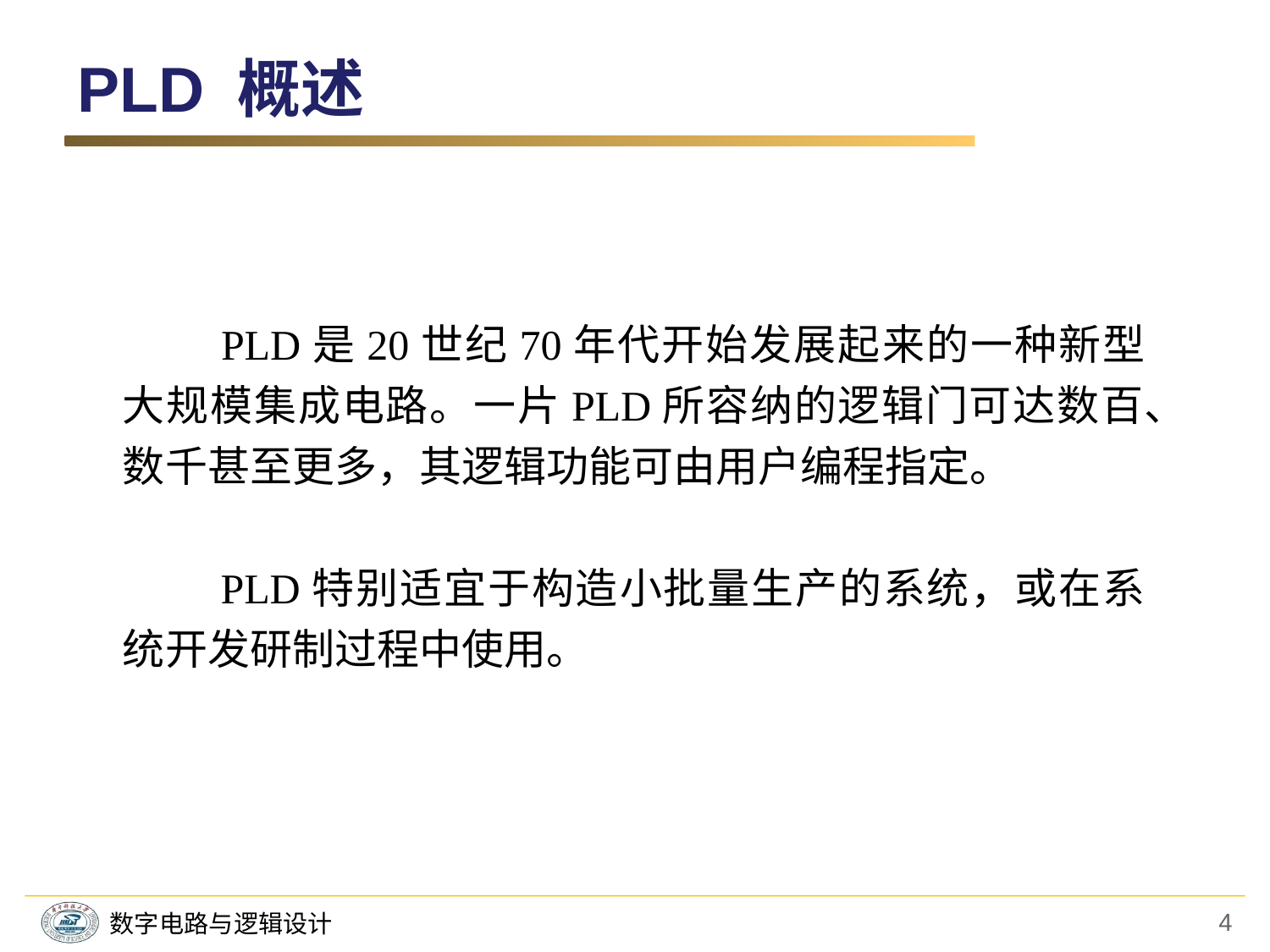

PLD 概述
　　PLD是20世纪70年代开始发展起来的一种新型大规模集成电路。一片PLD所容纳的逻辑门可达数百、数千甚至更多，其逻辑功能可由用户编程指定。

　　PLD特别适宜于构造小批量生产的系统，或在系统开发研制过程中使用。
4
数字电路与逻辑设计